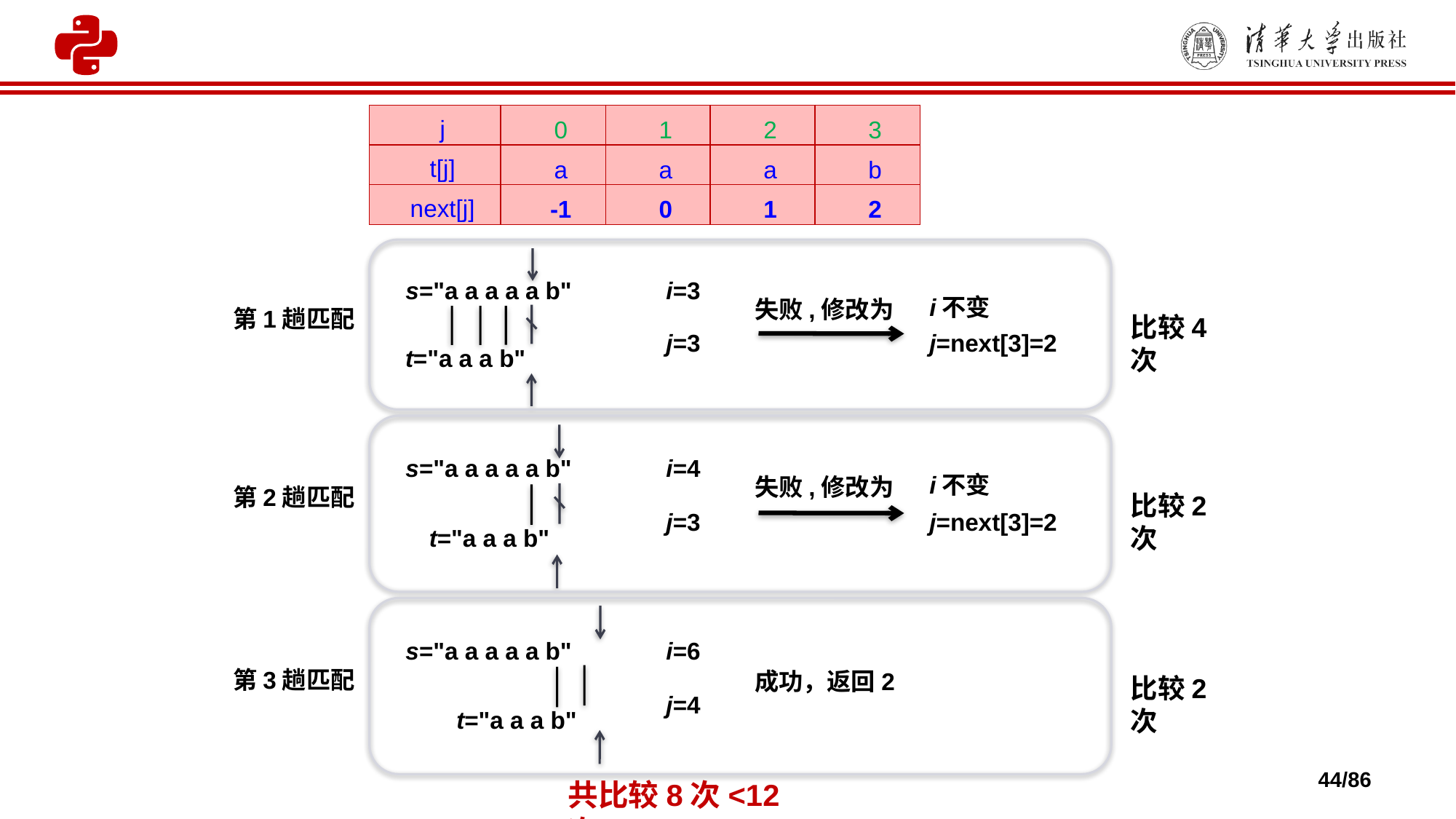

| j | 0 | 1 | 2 | 3 |
| --- | --- | --- | --- | --- |
| t[j] | a | a | a | b |
| next[j] | -1 | 0 | 1 | 2 |

s="a a a a a b"
i=3
i不变
失败,修改为
第1趟匹配

比较4次

j=3
j=next[3]=2

t="a a a b"

s="a a a a a b"
i=4
i不变
失败,修改为
第2趟匹配

比较2次

j=3
j=next[3]=2

t="a a a b"

s="a a a a a b"
i=6
第3趟匹配

比较2次
成功，返回2

j=4
t="a a a b"

44/86
共比较8次<12次